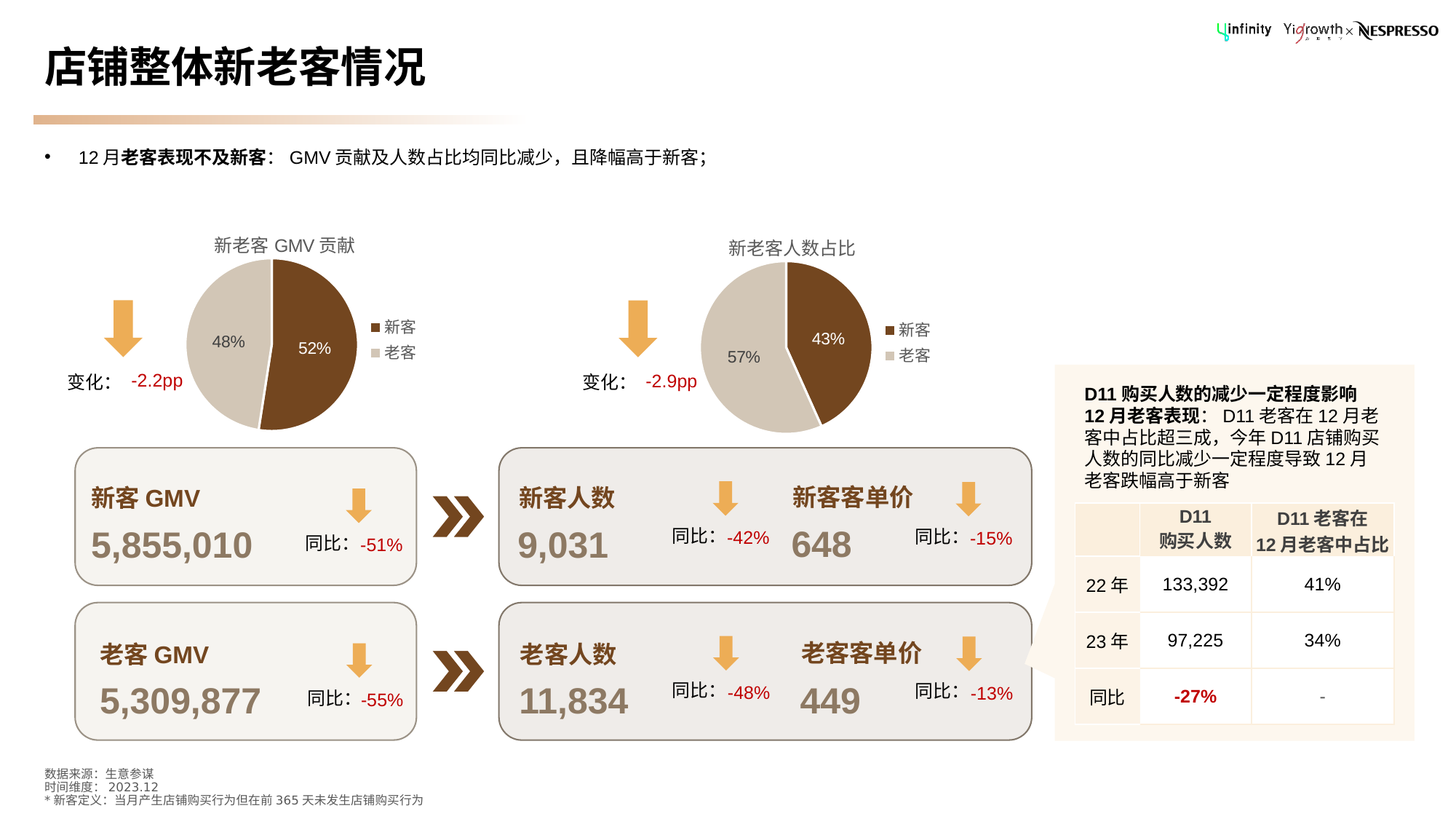

# 店铺整体新老客情况
12月老客表现不及新客：GMV贡献及人数占比均同比减少，且降幅高于新客；

### Chart: 新老客GMV贡献

| Category | gmv |
|---|---|
| 新客 | 5855010.000000004 |
| 老客 | 5309876.529999996 |

### Chart: 新老客人数占比

| Category | 人数 |
|---|---|
| 新客 | 9031.0 |
| 老客 | 11834.0 |

-2.2pp
-2.9pp
变化：

变化：
D11购买人数的减少一定程度影响12月老客表现：D11老客在12月老客中占比超三成，今年D11店铺购买人数的同比减少一定程度导致12月老客跌幅高于新客

新客客单价
新客GMV
新客人数

|  | D11 购买人数 | D11老客在 12月老客中占比 |
| --- | --- | --- |
| 22年 | 133,392 | 41% |
| 23年 | 97,225 | 34% |
| 同比 | -27% | - |
648
5,855,010
9,031
同比：
同比：
-42%
-15%
同比：
-51%

老客客单价
老客GMV
老客人数

449
5,309,877
11,834
同比：
同比：
-48%
-13%
同比：
-55%
数据来源：生意参谋
时间维度：2023.12
*新客定义：当月产生店铺购买行为但在前365天未发生店铺购买行为